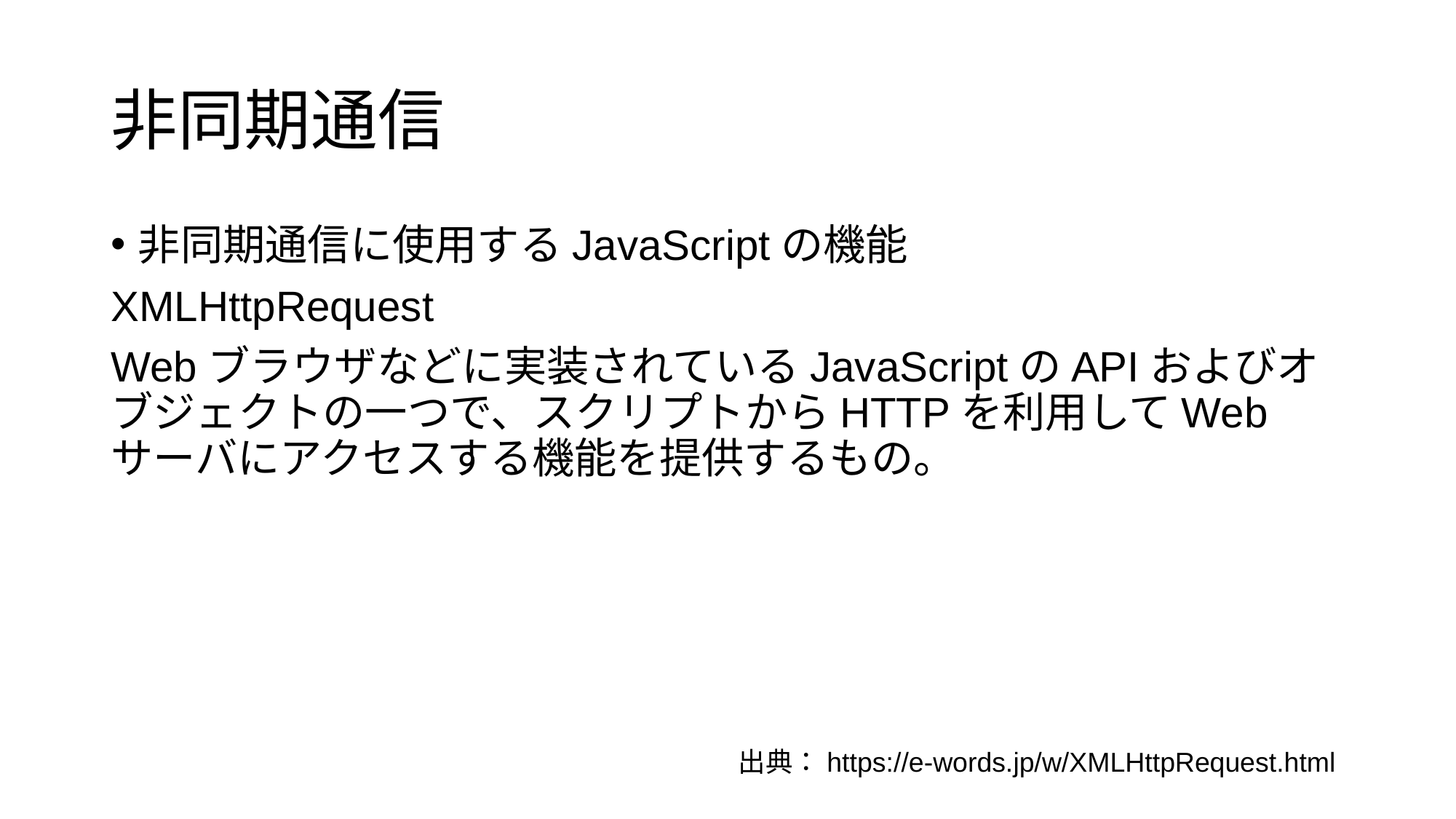

# 非同期通信
非同期通信に使用するJavaScriptの機能
XMLHttpRequest
Webブラウザなどに実装されているJavaScriptのAPIおよびオブジェクトの一つで、スクリプトからHTTPを利用してWebサーバにアクセスする機能を提供するもの。
出典：https://e-words.jp/w/XMLHttpRequest.html